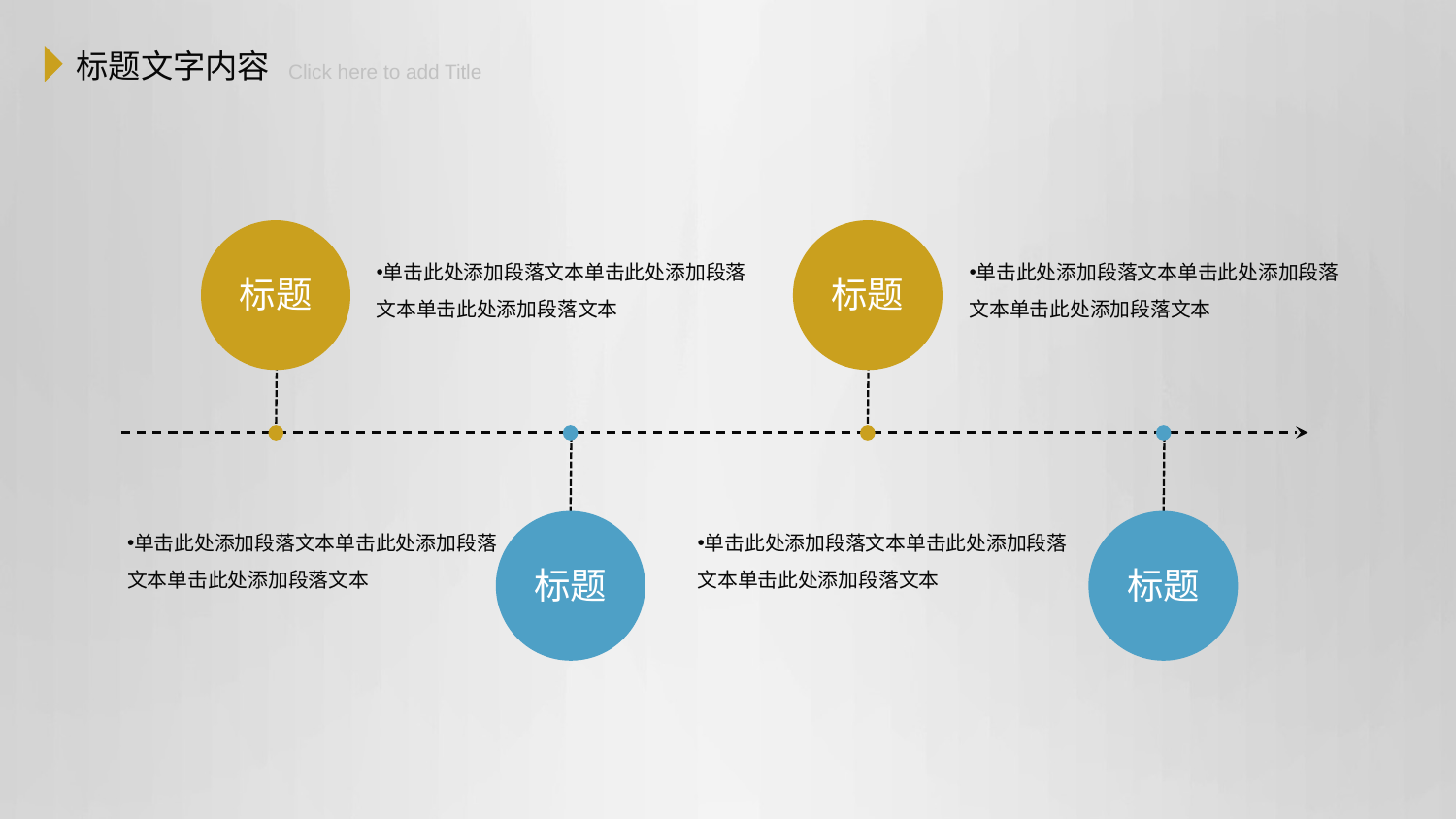

标题文字内容
  Click here to add Title

标题

标题
单击此处添加段落文本单击此处添加段落文本单击此处添加段落文本

单击此处添加段落文本单击此处添加段落文本单击此处添加段落文本

标题

标题
单击此处添加段落文本单击此处添加段落文本单击此处添加段落文本

单击此处添加段落文本单击此处添加段落文本单击此处添加段落文本